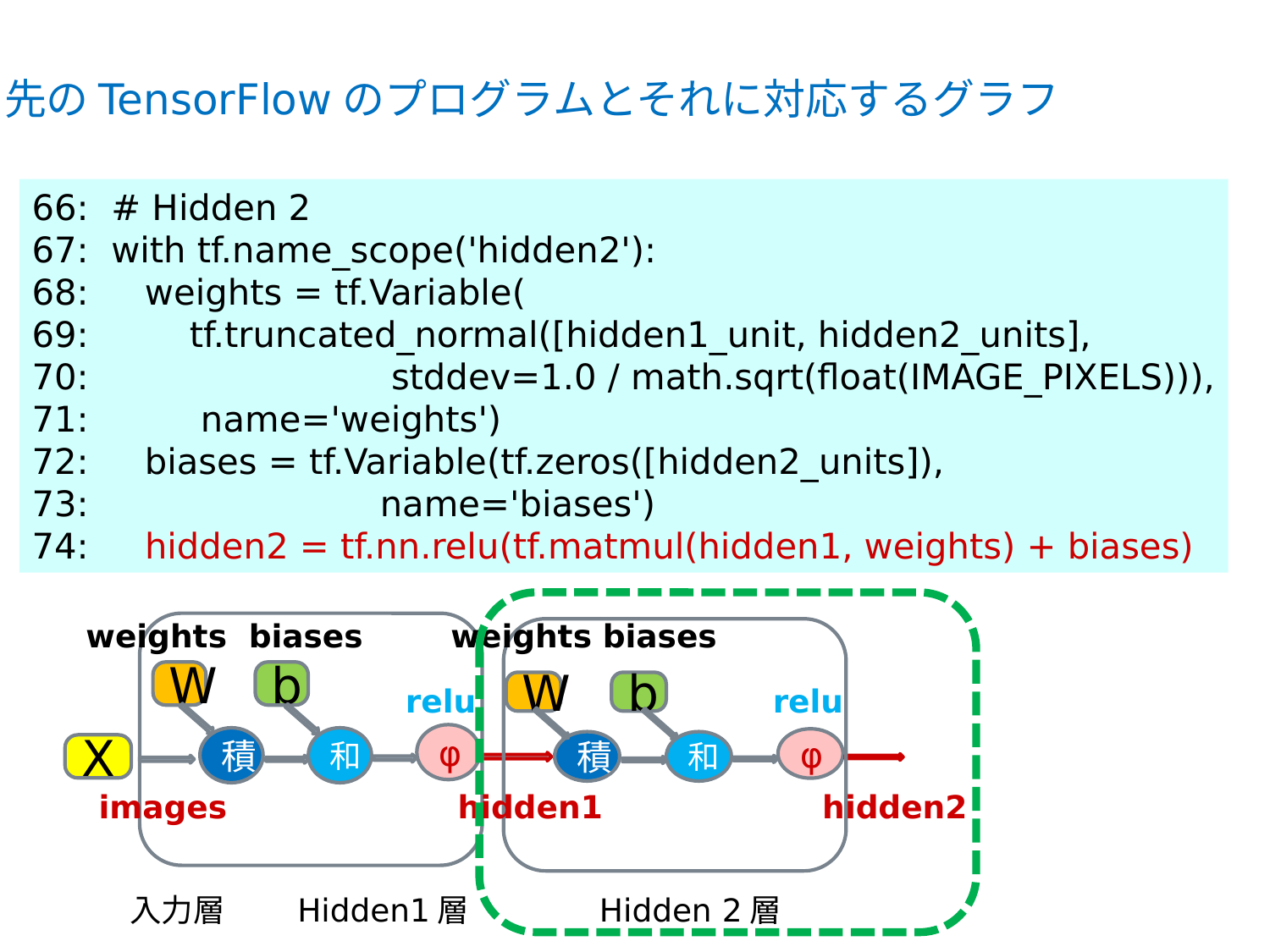

先のTensorFlowのプログラムとそれに対応するグラフ
66:  # Hidden 2
67:  with tf.name_scope('hidden2'):
68:     weights = tf.Variable(
69:         tf.truncated_normal([hidden1_unit, hidden2_units],
70:                           stddev=1.0 / math.sqrt(float(IMAGE_PIXELS))),
71:          name='weights')
72:     biases = tf.Variable(tf.zeros([hidden2_units]),
73:                          name='biases')
74:     hidden2 = tf.nn.relu(tf.matmul(hidden1, weights) + biases)

weights  biases        weights biases

W
b

φ
積
和
X

W
b

φ
積
和

relu                           relu
images                     hidden1                    hidden2
入力層         Hidden1層                 Hidden 2層